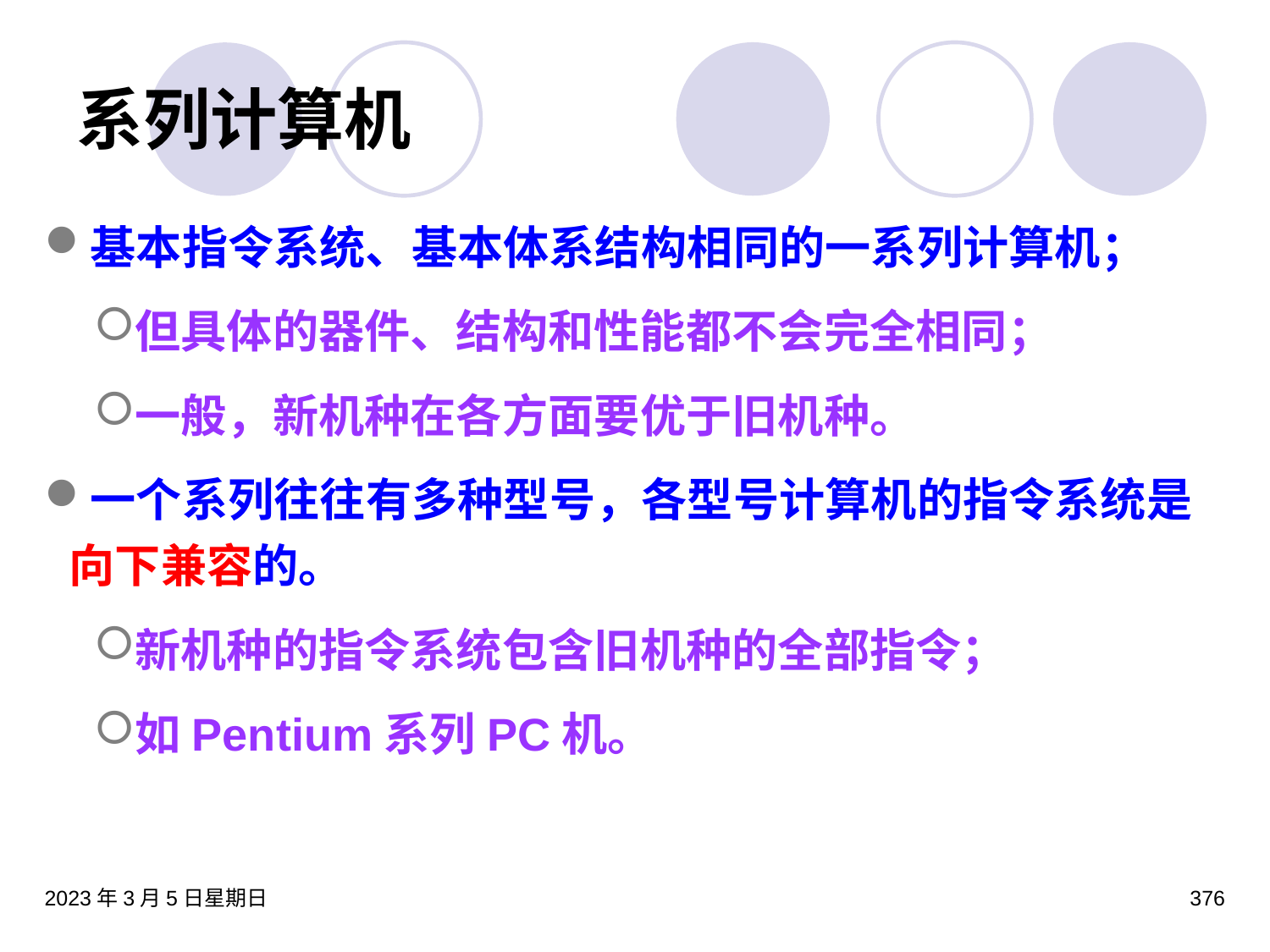

# 系列计算机
基本指令系统、基本体系结构相同的一系列计算机；
但具体的器件、结构和性能都不会完全相同；
一般，新机种在各方面要优于旧机种。
一个系列往往有多种型号，各型号计算机的指令系统是向下兼容的。
新机种的指令系统包含旧机种的全部指令；
如Pentium系列PC机。

2023年3月5日星期日
376